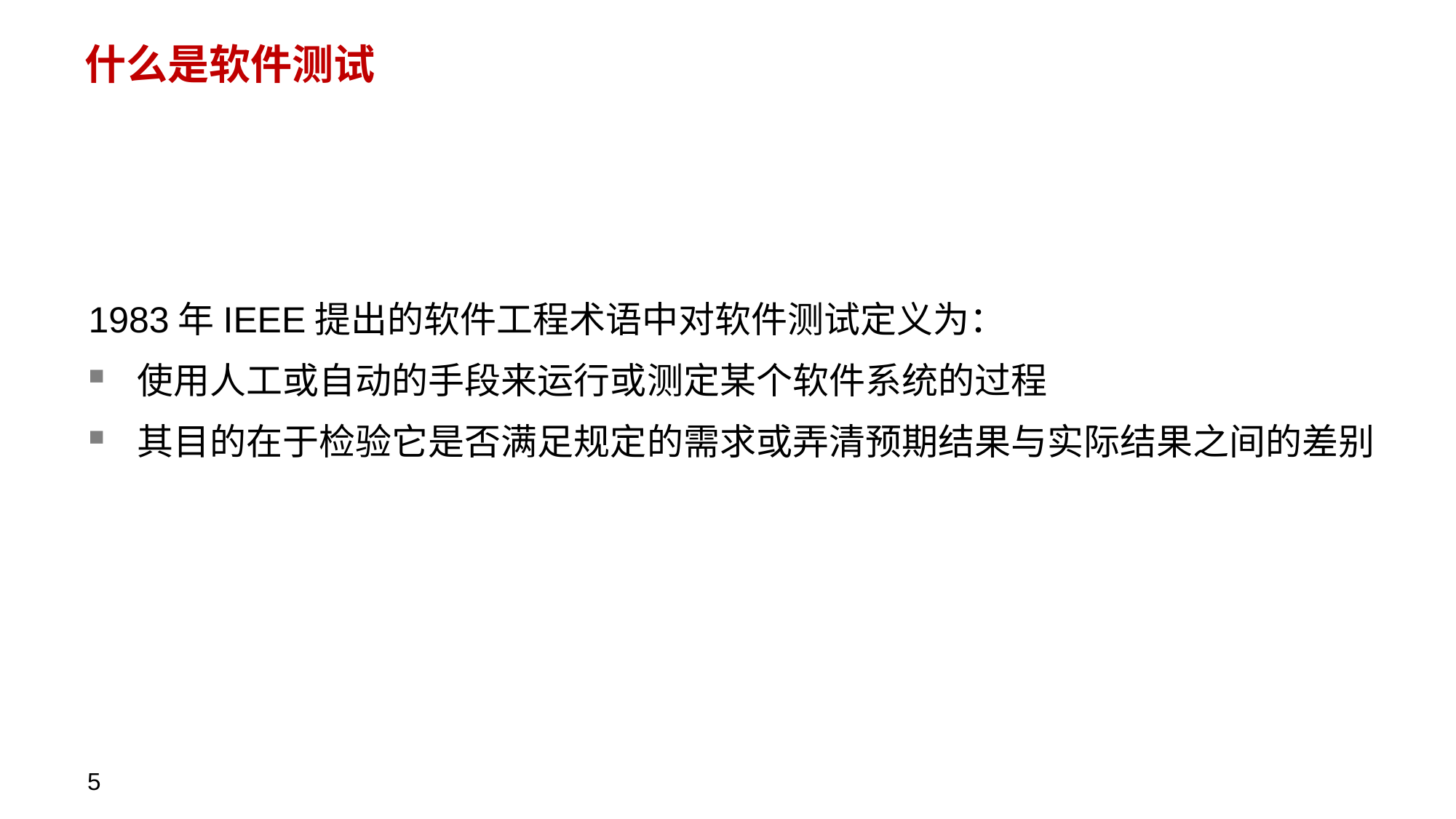

# 什么是软件测试
1983年IEEE提出的软件工程术语中对软件测试定义为：
使用人工或自动的手段来运行或测定某个软件系统的过程
其目的在于检验它是否满足规定的需求或弄清预期结果与实际结果之间的差别

5